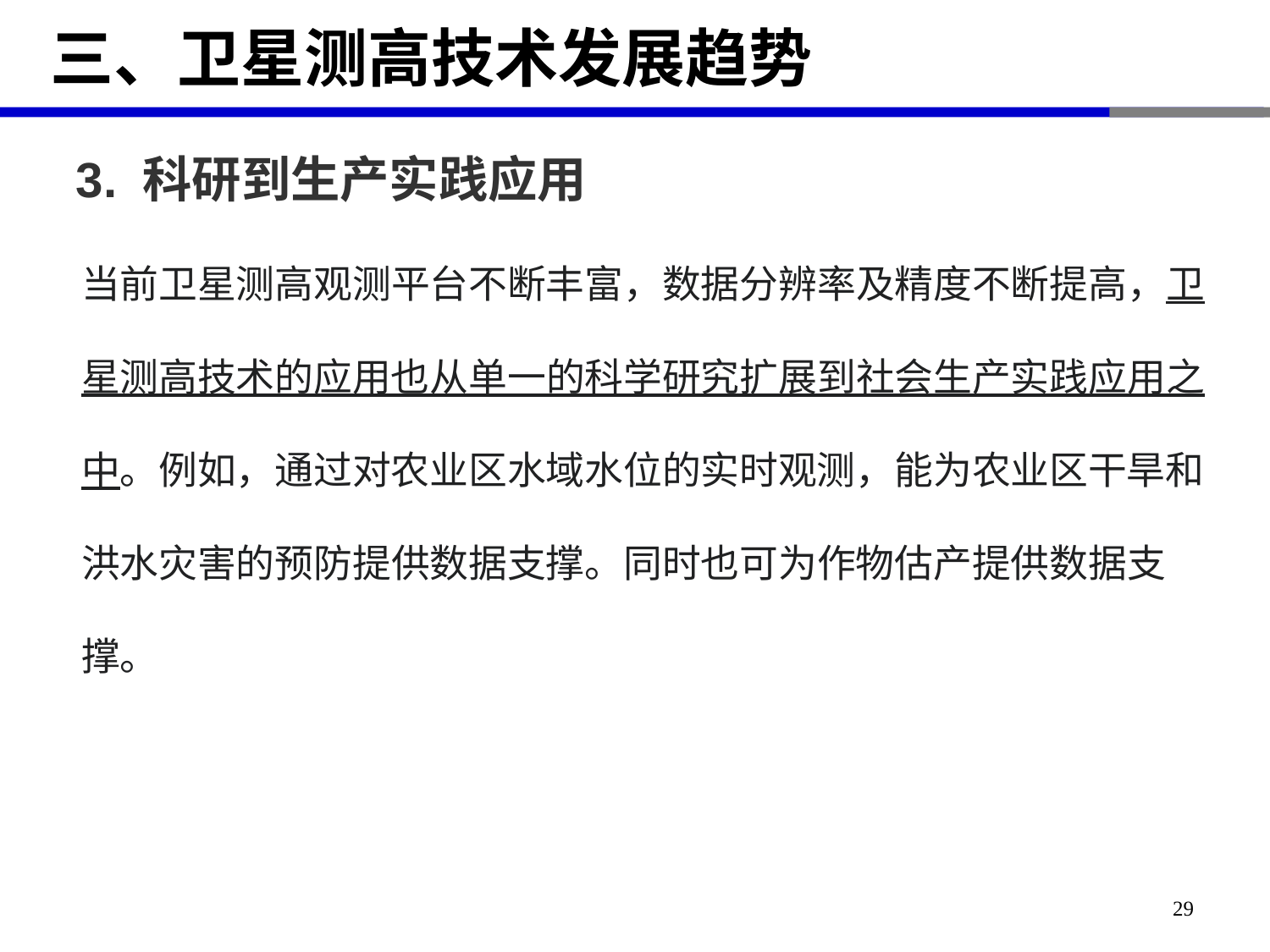

# 三、卫星测高技术发展趋势
3. 科研到生产实践应用
当前卫星测高观测平台不断丰富，数据分辨率及精度不断提高，卫星测高技术的应用也从单一的科学研究扩展到社会生产实践应用之中。例如，通过对农业区水域水位的实时观测，能为农业区干旱和洪水灾害的预防提供数据支撑。同时也可为作物估产提供数据支撑。
29